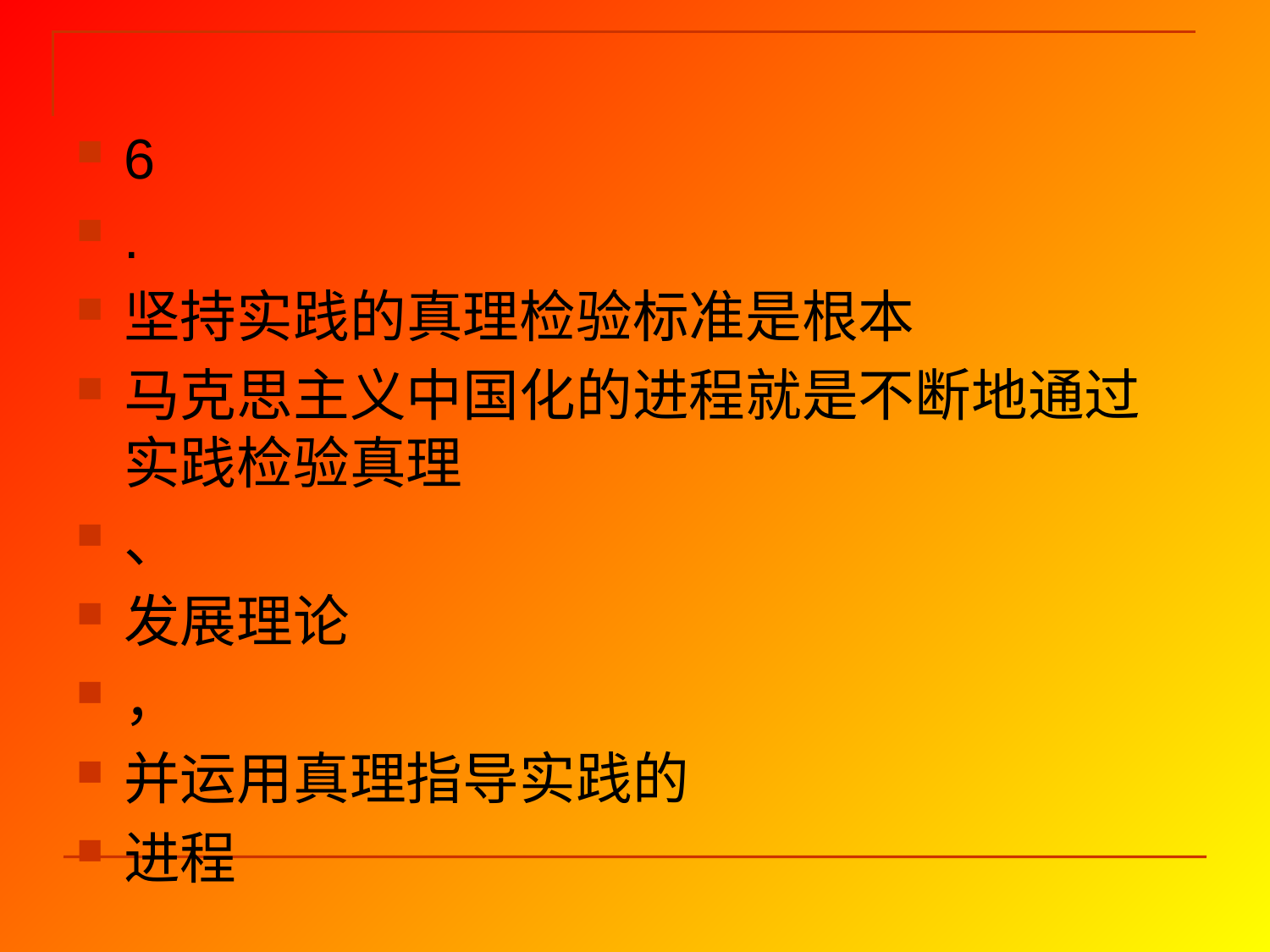

#
6
.
坚持实践的真理检验标准是根本
马克思主义中国化的进程就是不断地通过实践检验真理
、
发展理论
，
并运用真理指导实践的
进程